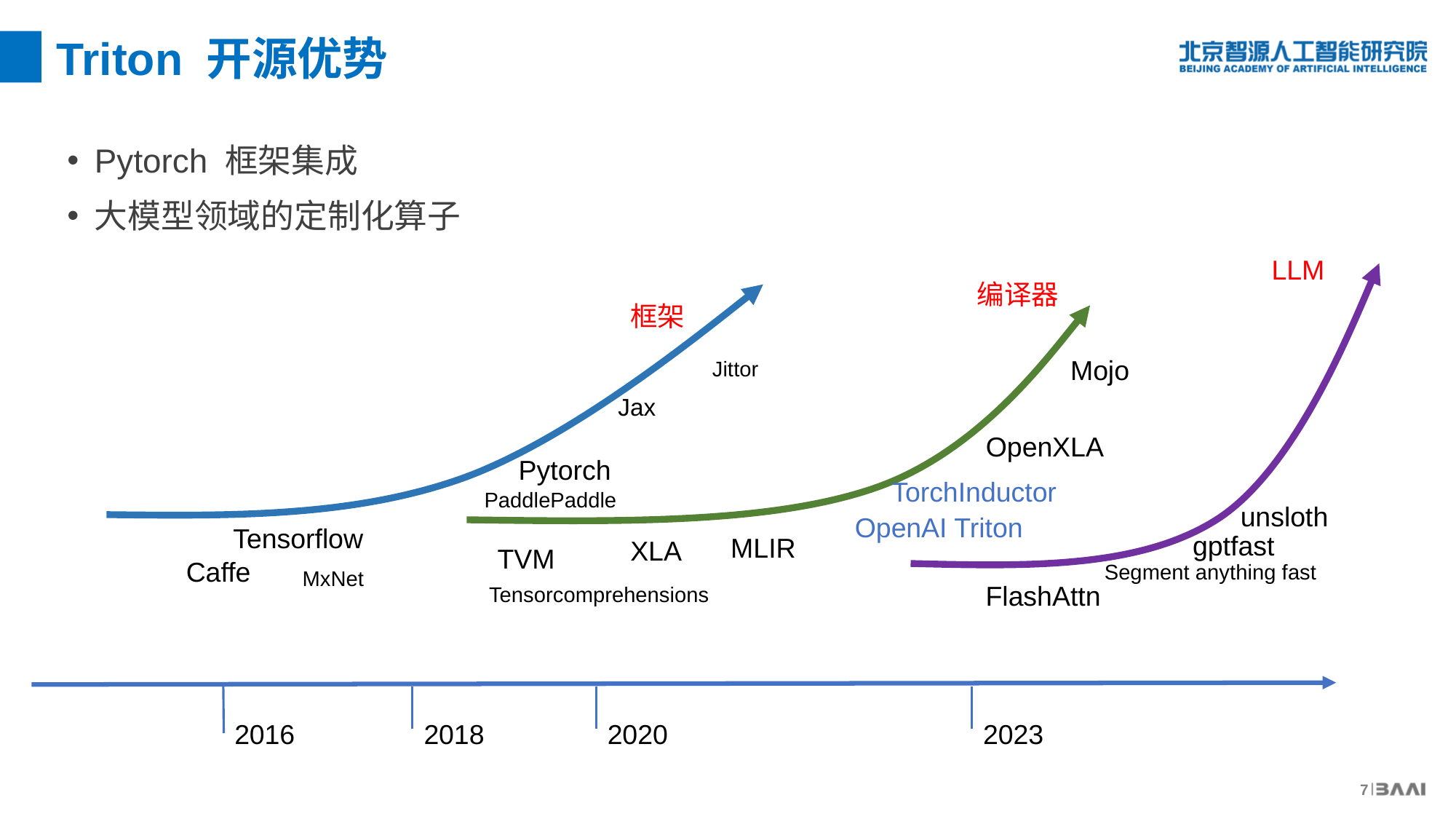

Triton 开源优势
Pytorch 框架集成
大模型领域的定制化算子
LLM

编译器

框架

Mojo
Jittor
Jax
OpenXLA
Pytorch
TorchInductor
PaddlePaddle
unsloth
OpenAI Triton
Tensorflow
gptfast
MLIR
XLA
TVM
Caffe
Segment anything fast
MxNet
FlashAttn
Tensorcomprehensions
2016
2018
2020
2023
7